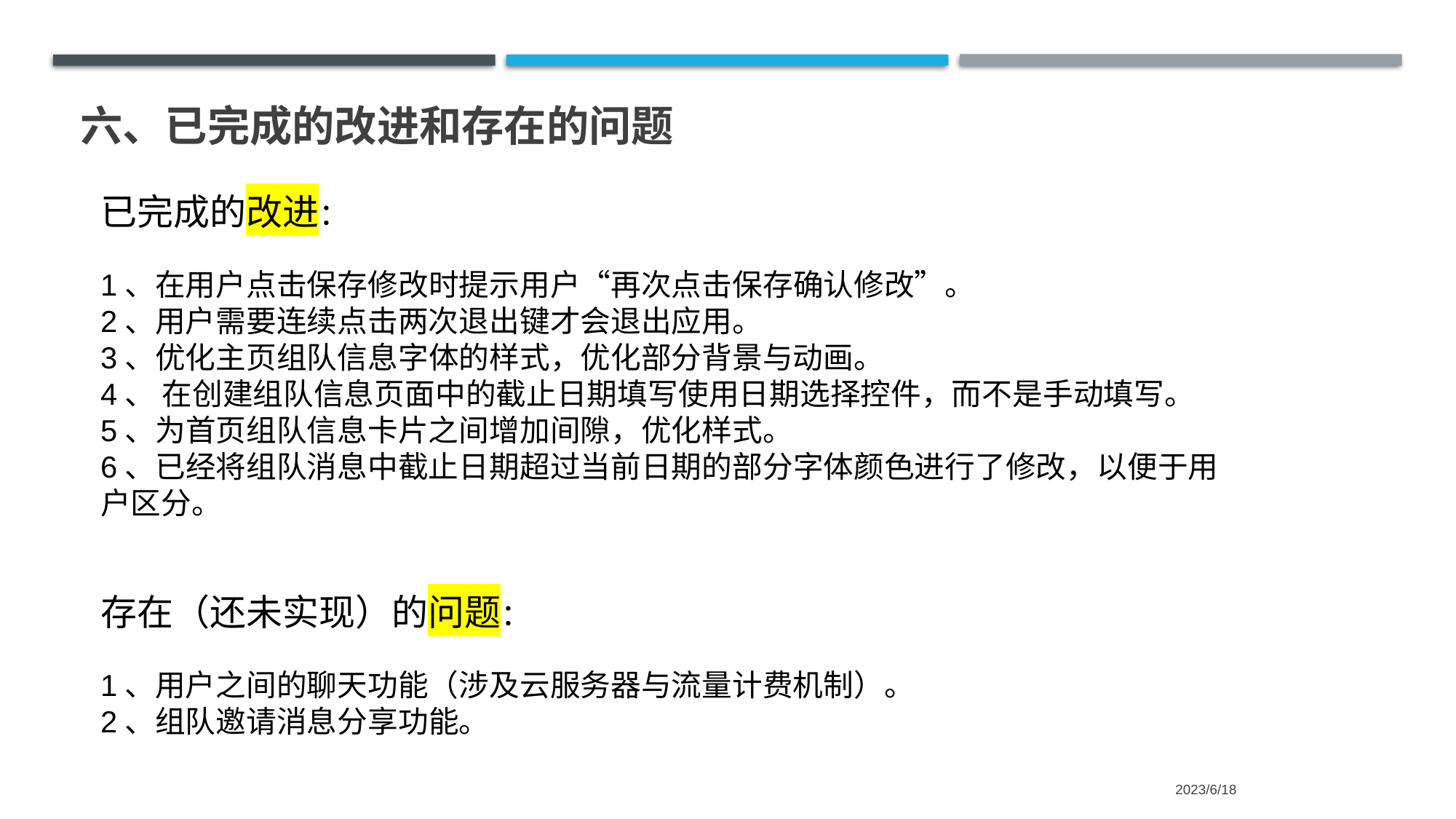

# 六、已完成的改进和存在的问题
已完成的改进：

1、在用户点击保存修改时提示用户“再次点击保存确认修改”。
2、用户需要连续点击两次退出键才会退出应用。
3、优化主页组队信息字体的样式，优化部分背景与动画。
4、 在创建组队信息页面中的截止日期填写使用日期选择控件，而不是手动填写。
5、为首页组队信息卡片之间增加间隙，优化样式。
6、已经将组队消息中截止日期超过当前日期的部分字体颜色进行了修改，以便于用户区分。

存在（还未实现）的问题：

1、用户之间的聊天功能（涉及云服务器与流量计费机制）。
2、组队邀请消息分享功能。
2023/6/18